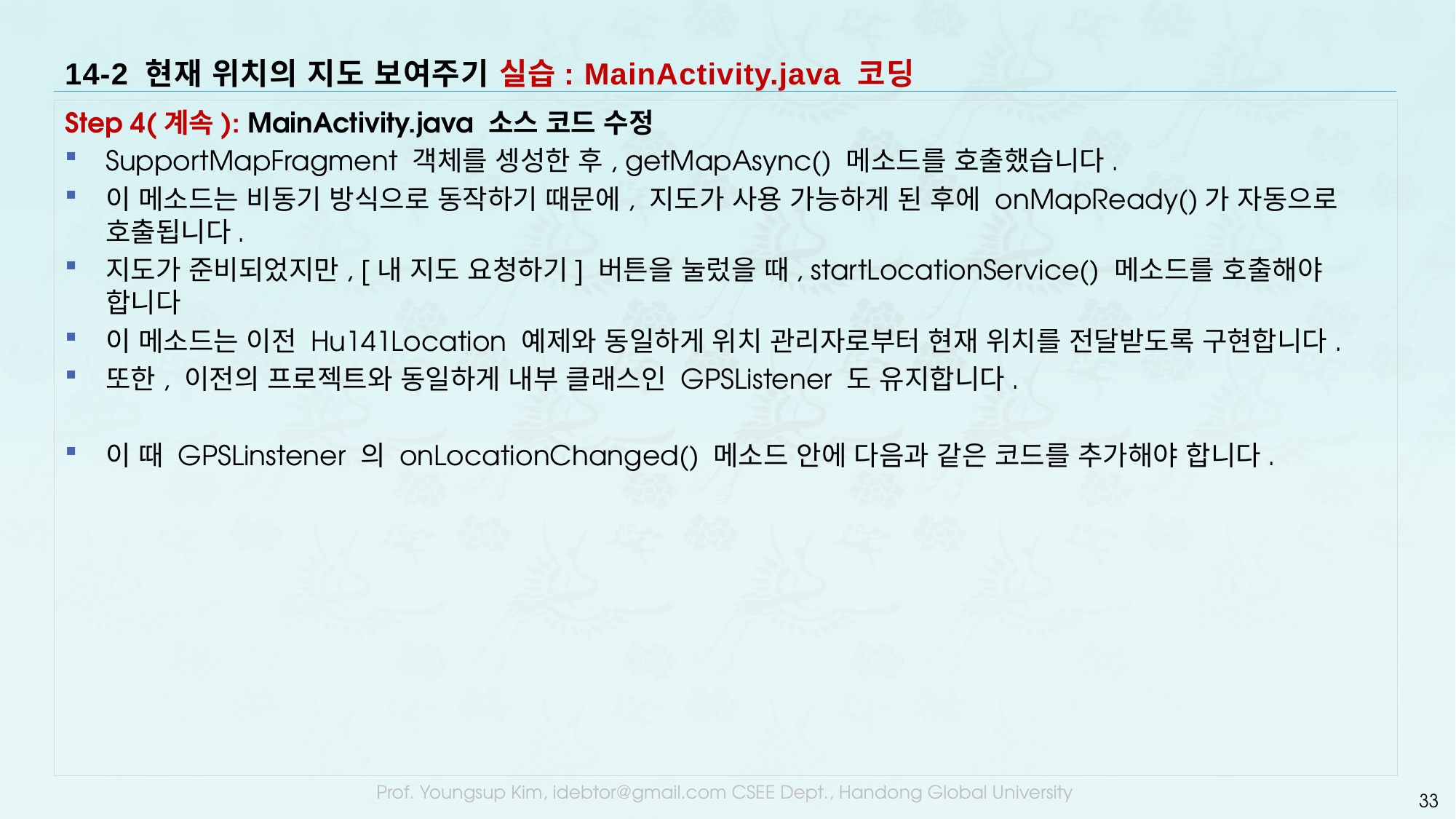

# 14-2 현재 위치의 지도 보여주기 실습: MainActivity.java 코딩
Step 4(계속): MainActivity.java 소스 코드 수정
SupportMapFragment 객체를 셍성한 후, getMapAsync() 메소드를 호출했습니다.
이 메소드는 비동기 방식으로 동작하기 때문에, 지도가 사용 가능하게 된 후에 onMapReady()가 자동으로 호출됩니다.
지도가 준비되었지만, [내 지도 요청하기] 버튼을 눌렀을 때, startLocationService() 메소드를 호출해야 합니다
이 메소드는 이전 Hu141Location 예제와 동일하게 위치 관리자로부터 현재 위치를 전달받도록 구현합니다.
또한, 이전의 프로젝트와 동일하게 내부 클래스인 GPSListener 도 유지합니다.

이 때 GPSLinstener 의 onLocationChanged() 메소드 안에 다음과 같은 코드를 추가해야 합니다.
33